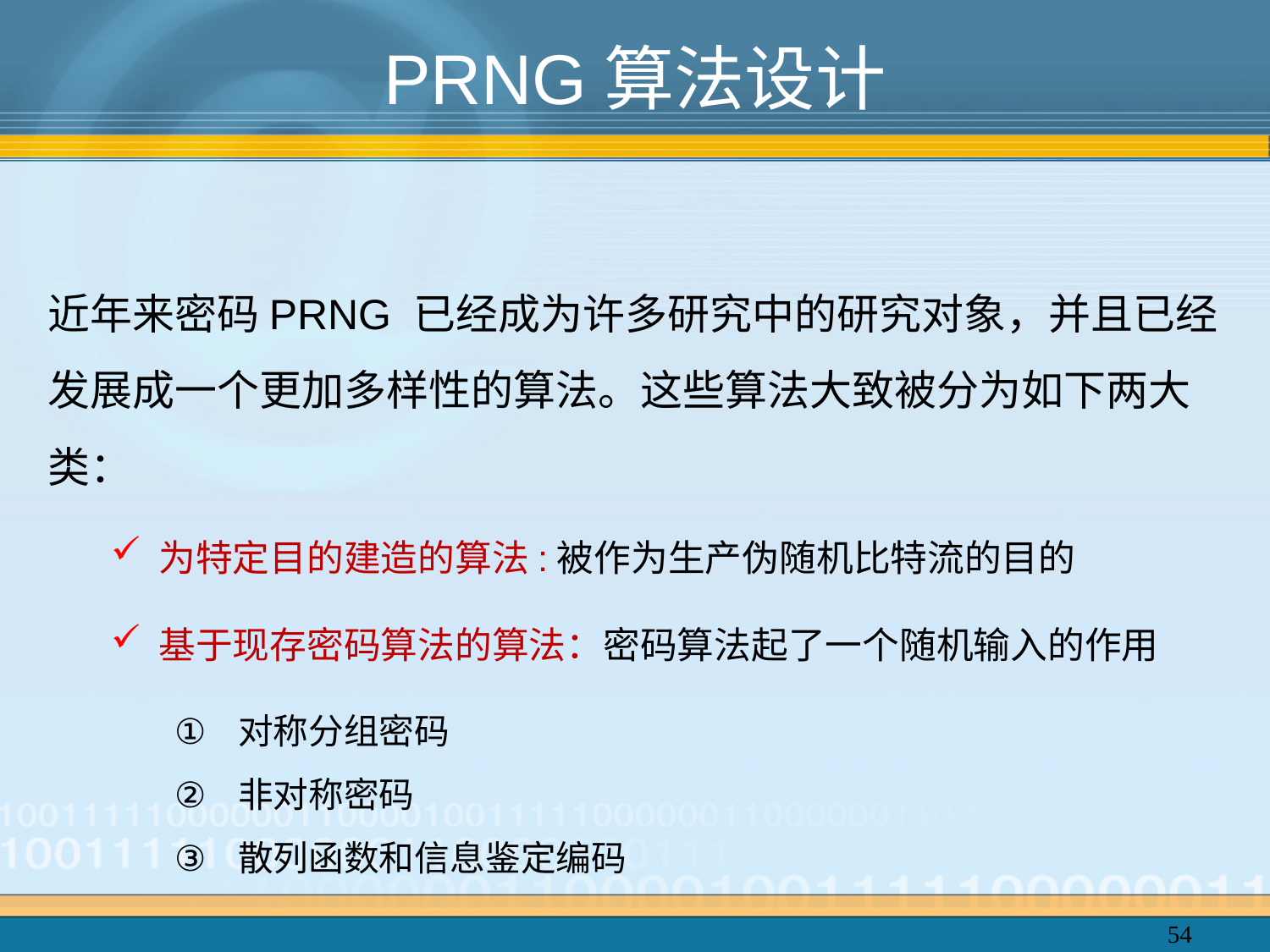

# PRNG算法设计
近年来密码PRNG 已经成为许多研究中的研究对象，并且已经发展成一个更加多样性的算法。这些算法大致被分为如下两大类：
为特定目的建造的算法:被作为生产伪随机比特流的目的
基于现存密码算法的算法：密码算法起了一个随机输入的作用
对称分组密码
非对称密码
散列函数和信息鉴定编码
54